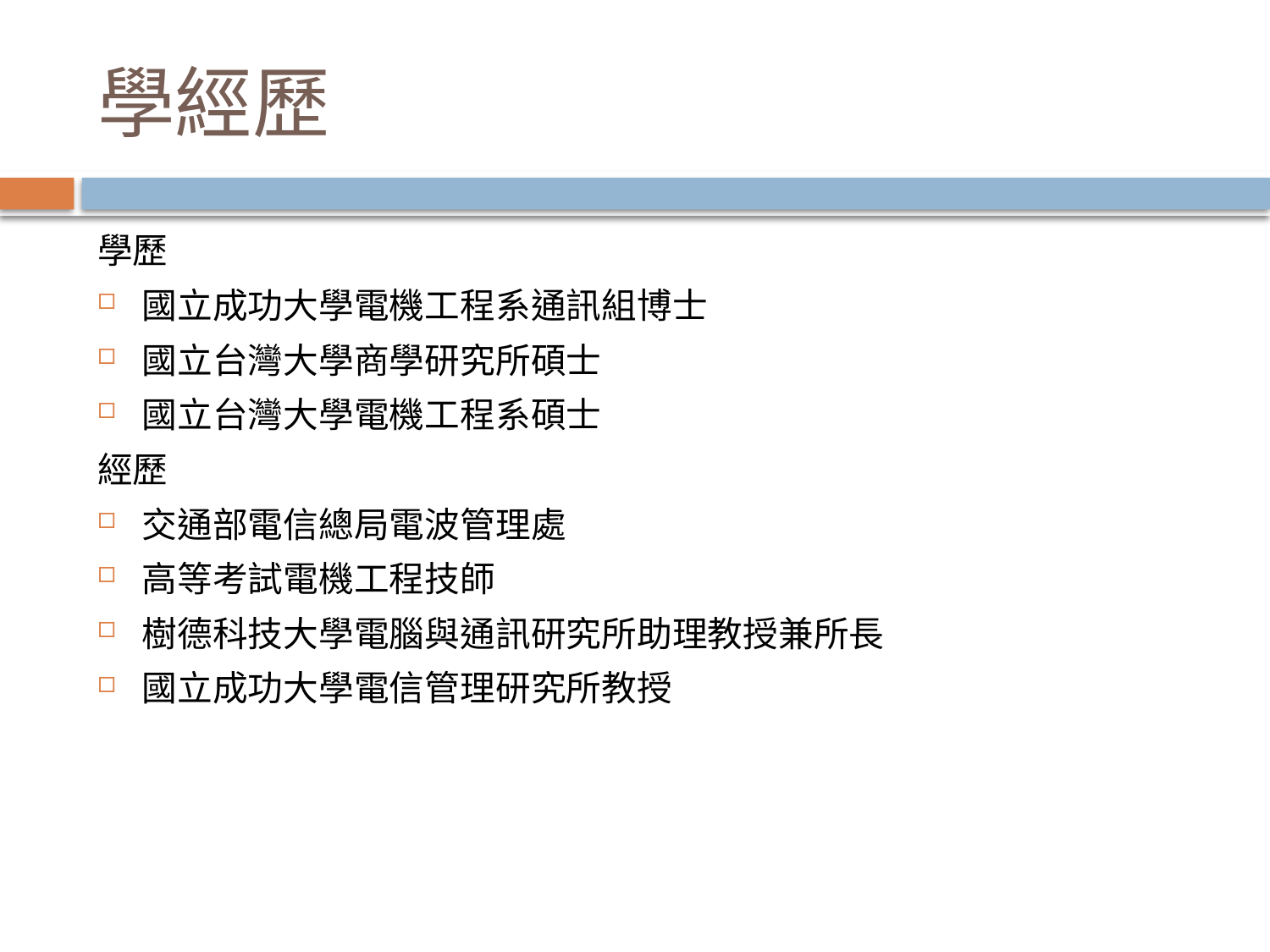

# 學經歷
學歷
國立成功大學電機工程系通訊組博士
國立台灣大學商學研究所碩士
國立台灣大學電機工程系碩士
經歷
交通部電信總局電波管理處
高等考試電機工程技師
樹德科技大學電腦與通訊研究所助理教授兼所長
國立成功大學電信管理研究所教授